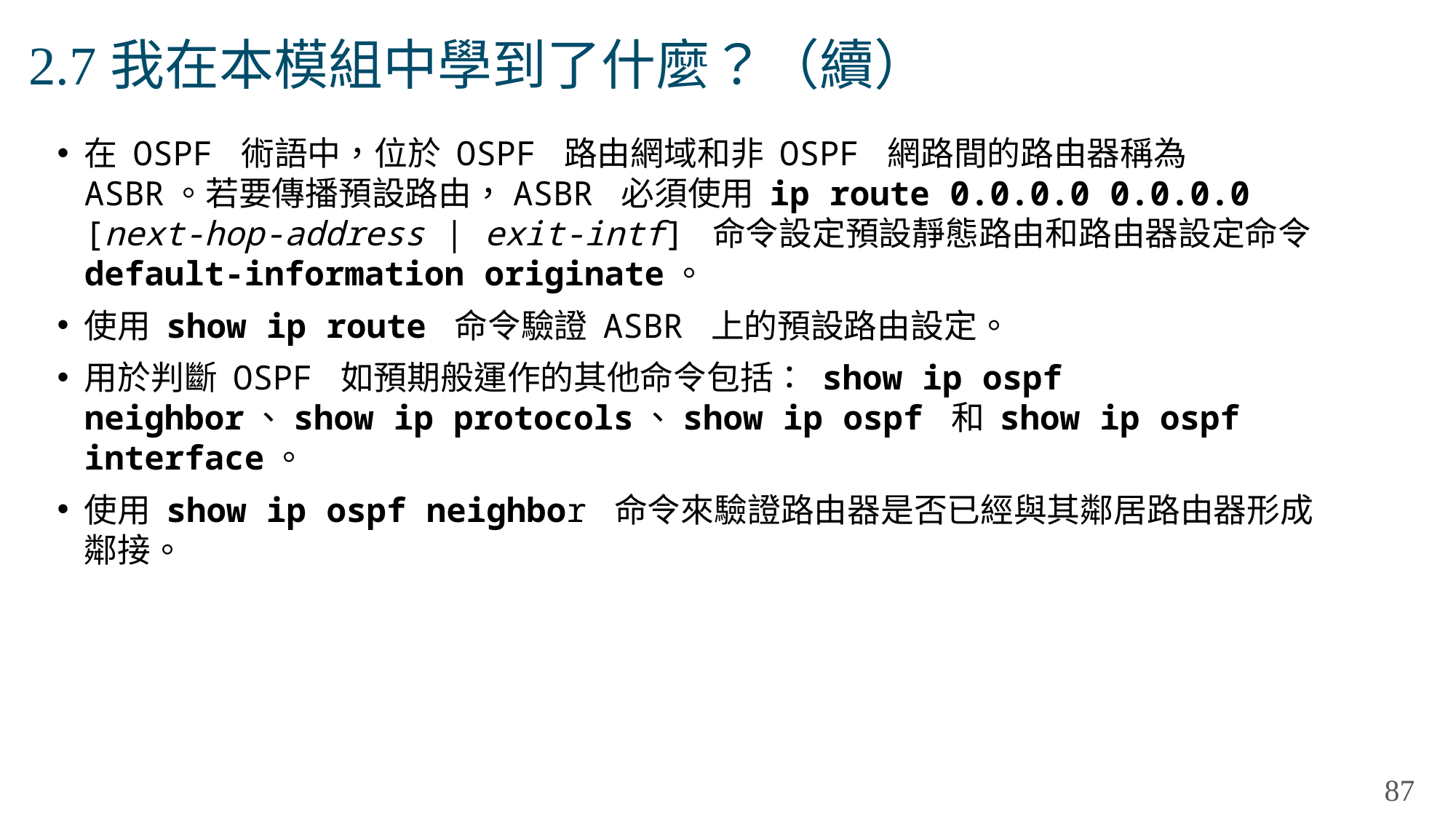

# 2.7我在本模組中學到了什麼？（續）
在 OSPF 術語中，位於 OSPF 路由網域和非 OSPF 網路間的路由器稱為 ASBR。若要傳播預設路由，ASBR 必須使用 ip route 0.0.0.0 0.0.0.0 [next-hop-address | exit-intf] 命令設定預設靜態路由和路由器設定命令 default-information originate。
使用 show ip route 命令驗證 ASBR 上的預設路由設定。
用於判斷 OSPF 如預期般運作的其他命令包括： show ip ospf neighbor、show ip protocols、show ip ospf 和 show ip ospf interface。
使用 show ip ospf neighbor 命令來驗證路由器是否已經與其鄰居路由器形成鄰接。
87